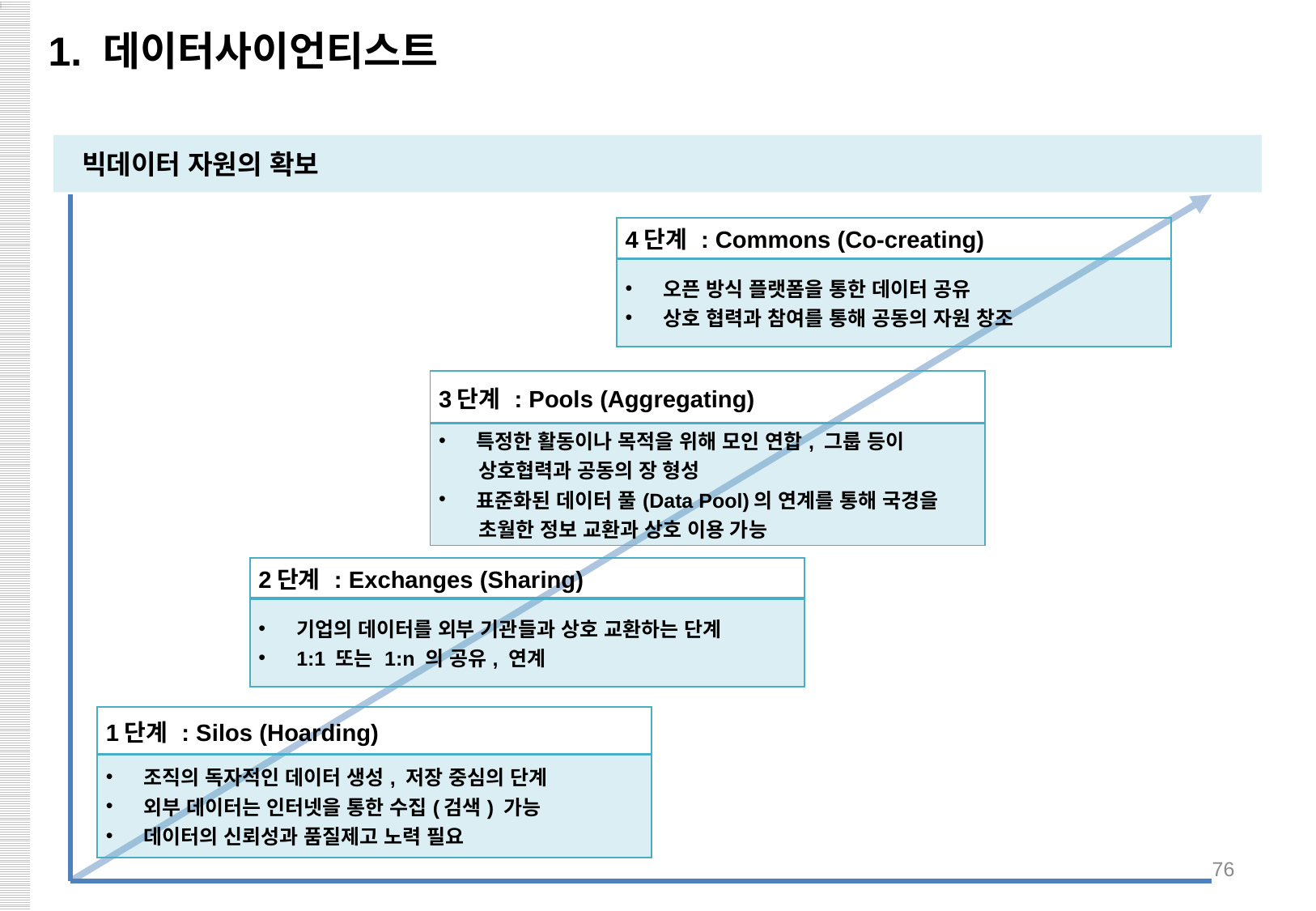

1. 데이터사이언티스트
빅데이터 자원의 확보
| 4단계 : Commons (Co-creating) |
| --- |
| 오픈 방식 플랫폼을 통한 데이터 공유 상호 협력과 참여를 통해 공동의 자원 창조 |
| 3단계 : Pools (Aggregating) |
| --- |
| 특정한 활동이나 목적을 위해 모인 연합, 그룹 등이 상호협력과 공동의 장 형성 표준화된 데이터 풀(Data Pool)의 연계를 통해 국경을 초월한 정보 교환과 상호 이용 가능 |
| 2단계 : Exchanges (Sharing) |
| --- |
| 기업의 데이터를 외부 기관들과 상호 교환하는 단계 1:1 또는 1:n 의 공유, 연계 |
| 1단계 : Silos (Hoarding) |
| --- |
| 조직의 독자적인 데이터 생성, 저장 중심의 단계 외부 데이터는 인터넷을 통한 수집(검색) 가능 데이터의 신뢰성과 품질제고 노력 필요 |